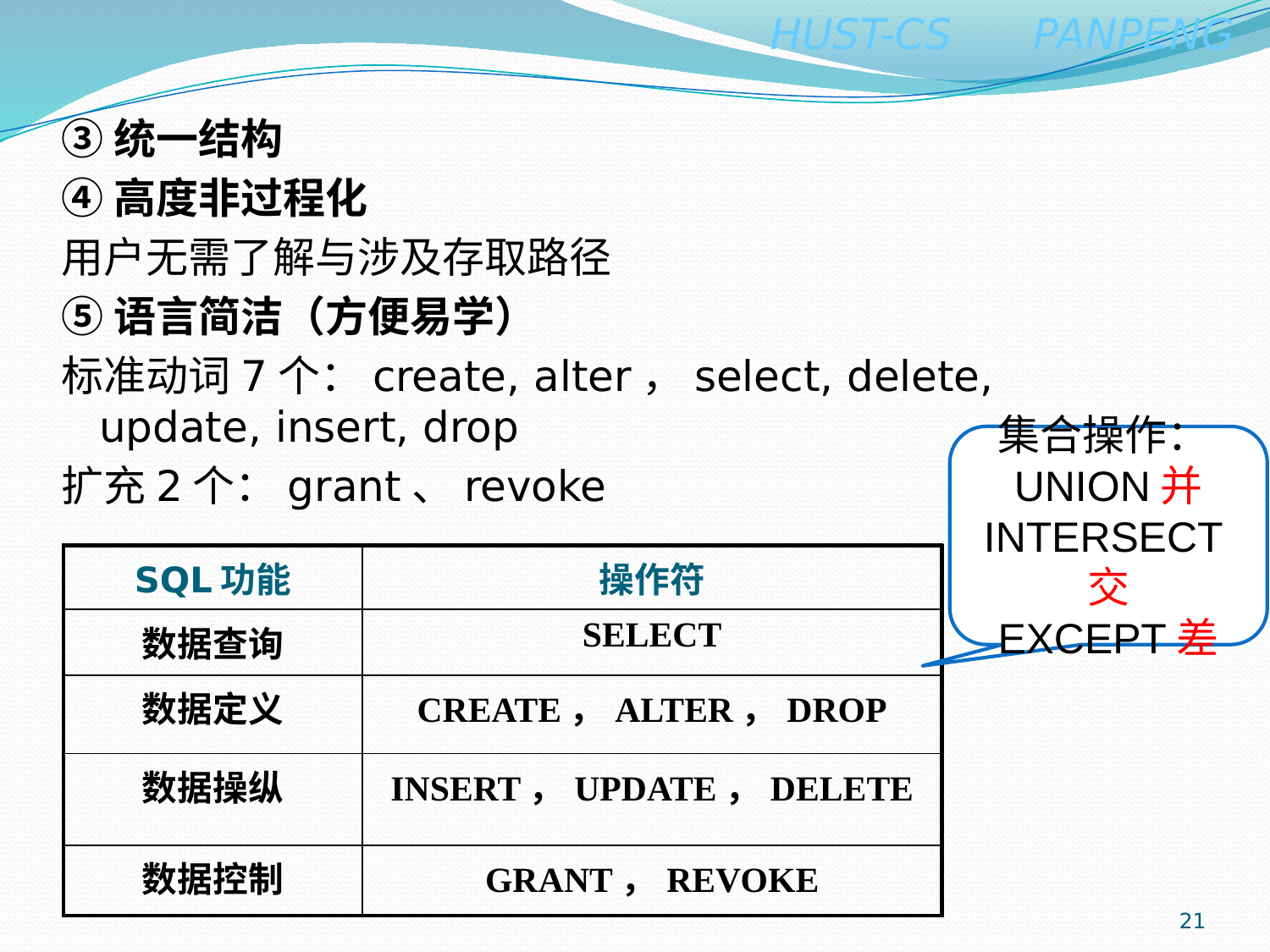

③统一结构
④高度非过程化
用户无需了解与涉及存取路径
⑤语言简洁（方便易学）
标准动词7个：create, alter，select, delete, update, insert, drop
扩充2个：grant、revoke
集合操作：UNION并
INTERSECT交
EXCEPT差
| SQL功能 | 操作符 |
| --- | --- |
| 数据查询 | SELECT |
| 数据定义 | CREATE，ALTER，DROP |
| 数据操纵 | INSERT，UPDATE，DELETE |
| 数据控制 | GRANT，REVOKE |
21